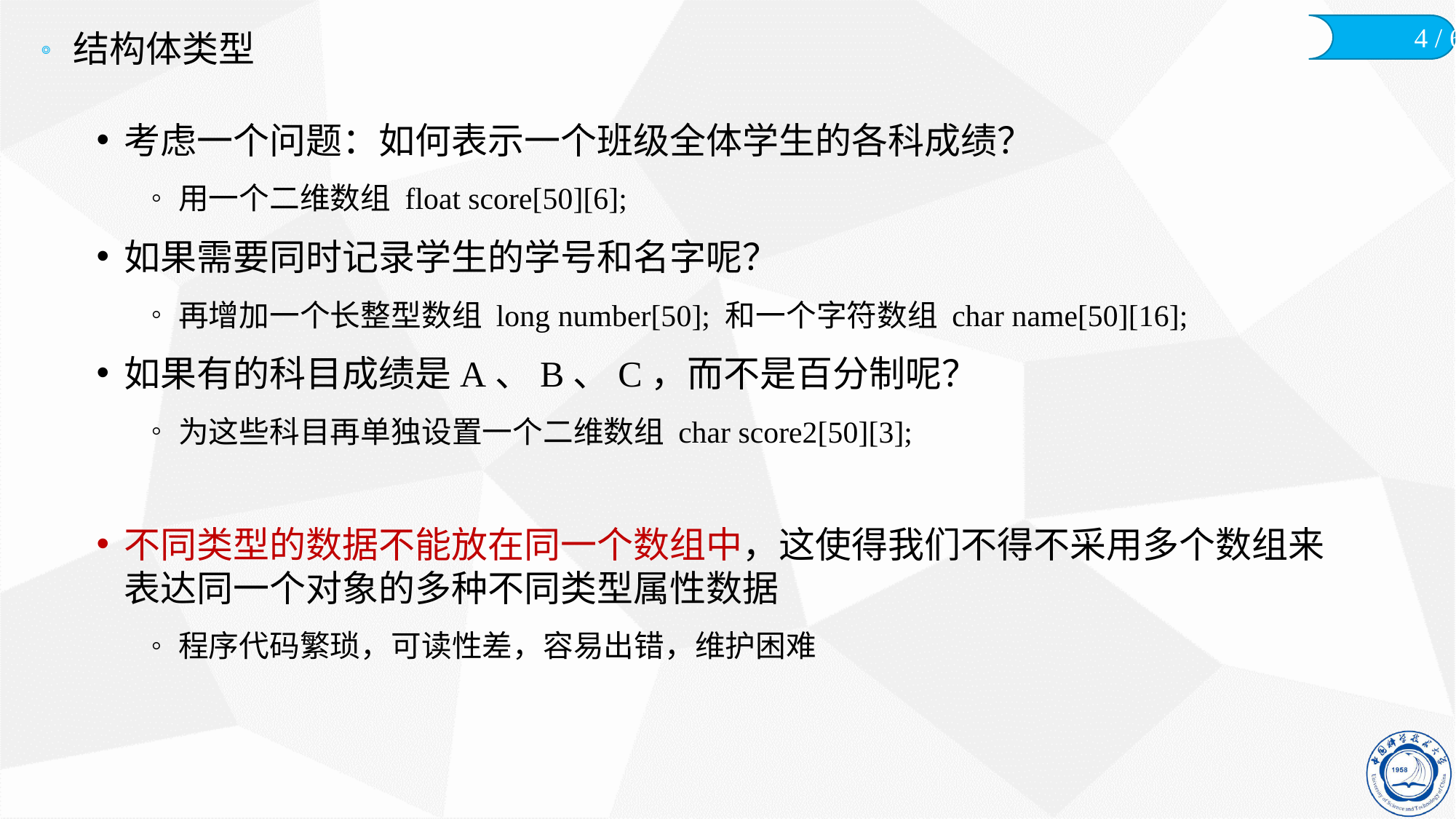

# 结构体类型
考虑一个问题：如何表示一个班级全体学生的各科成绩？
用一个二维数组 float score[50][6];
如果需要同时记录学生的学号和名字呢？
再增加一个长整型数组 long number[50]; 和一个字符数组 char name[50][16];
如果有的科目成绩是A、B、C，而不是百分制呢？
为这些科目再单独设置一个二维数组 char score2[50][3];

不同类型的数据不能放在同一个数组中，这使得我们不得不采用多个数组来表达同一个对象的多种不同类型属性数据
程序代码繁琐，可读性差，容易出错，维护困难